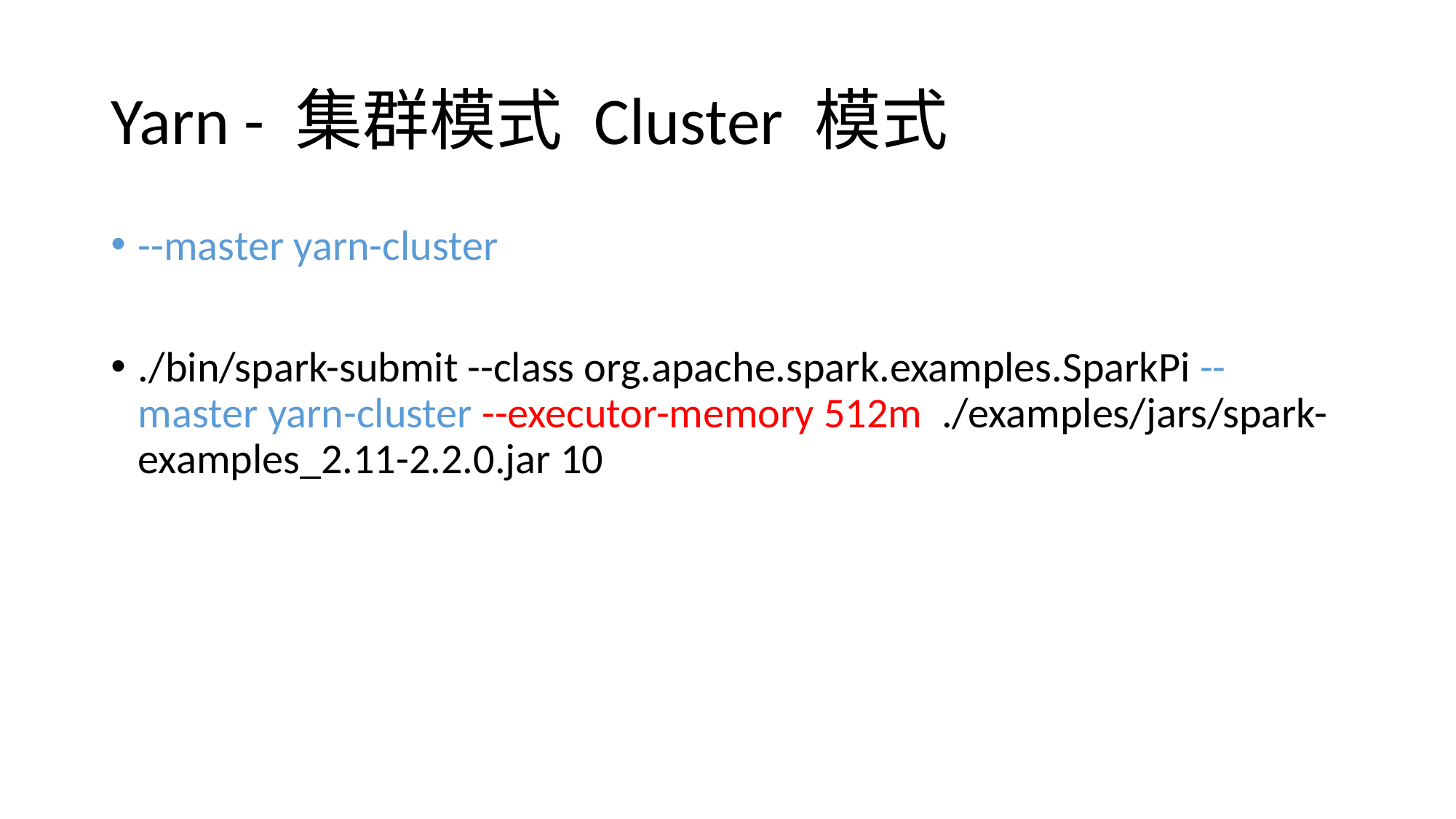

# Yarn - 集群模式 Cluster 模式
--master yarn-cluster

./bin/spark-submit --class org.apache.spark.examples.SparkPi --master yarn-cluster --executor-memory 512m  ./examples/jars/spark-examples_2.11-2.2.0.jar 10